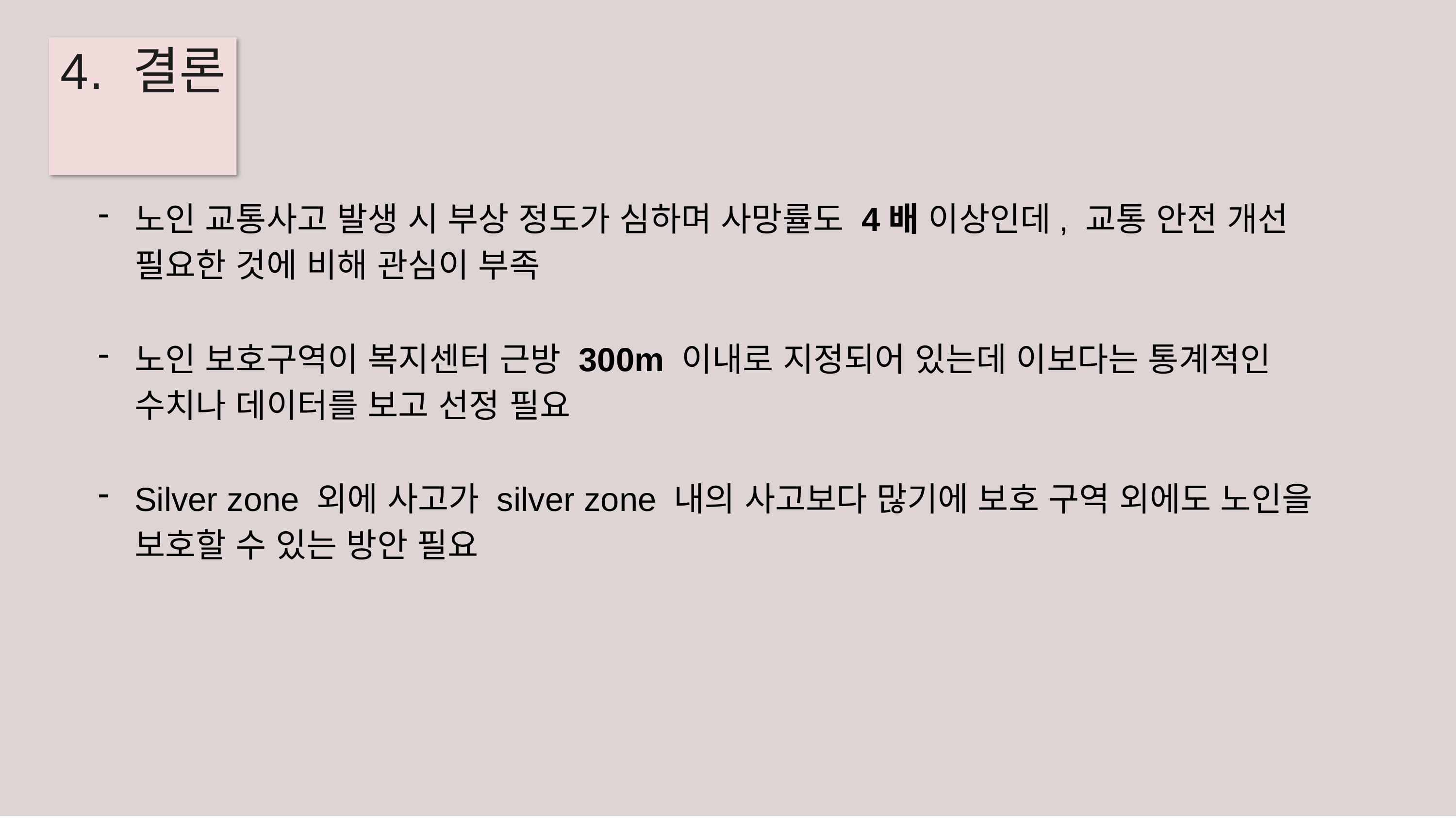

# 4.	결론
노인 교통사고 발생 시 부상 정도가 심하며 사망률도 4배 이상인데, 교통 안전 개선 필요한 것에 비해 관심이 부족

노인 보호구역이 복지센터 근방 300m 이내로 지정되어 있는데 이보다는 통계적인 수치나 데이터를 보고 선정 필요

Silver zone 외에 사고가 silver zone 내의 사고보다 많기에 보호 구역 외에도 노인을 보호할 수 있는 방안 필요